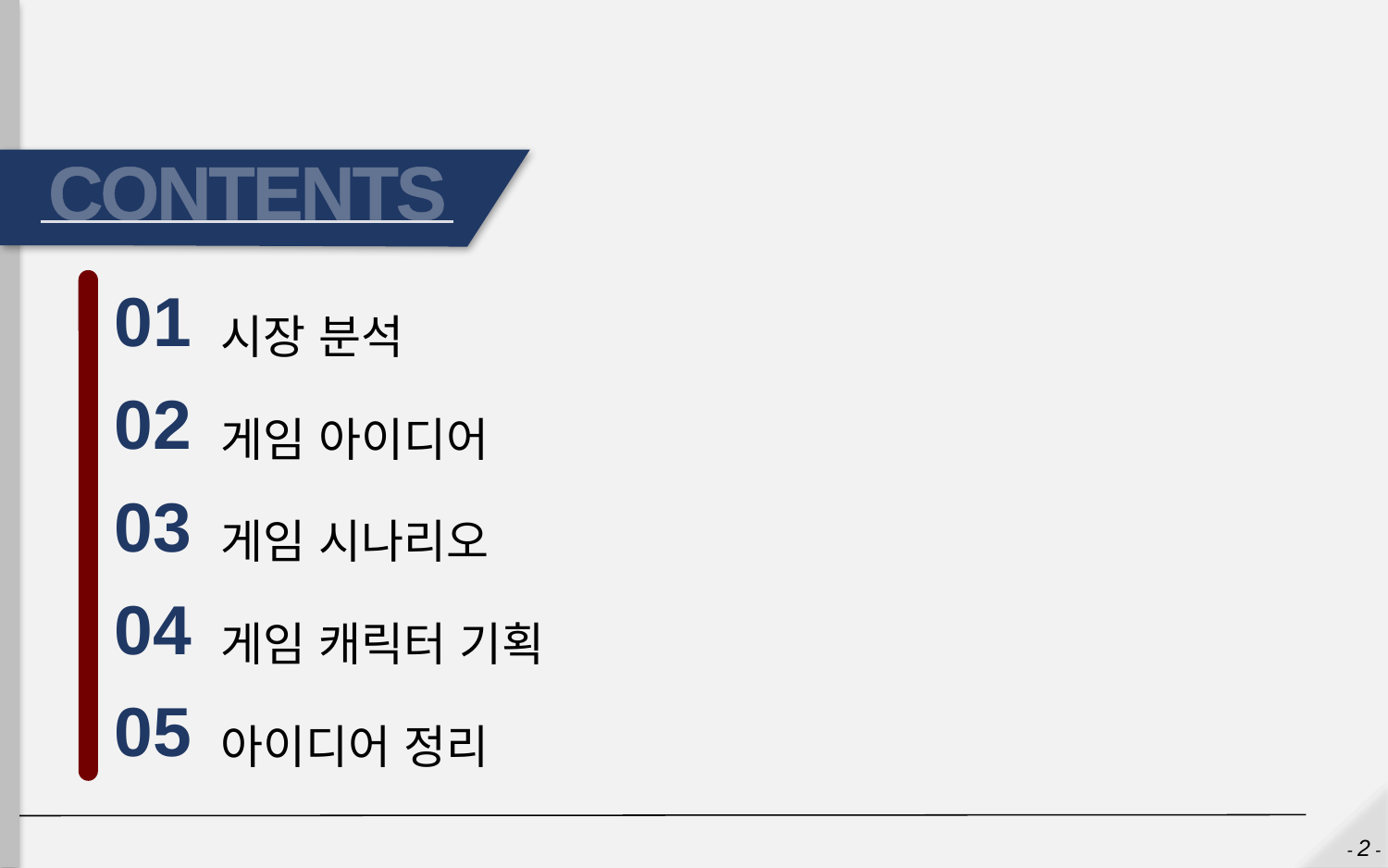

01
02
03
04
05
시장 분석
게임 아이디어
게임 시나리오
게임 캐릭터 기획
아이디어 정리